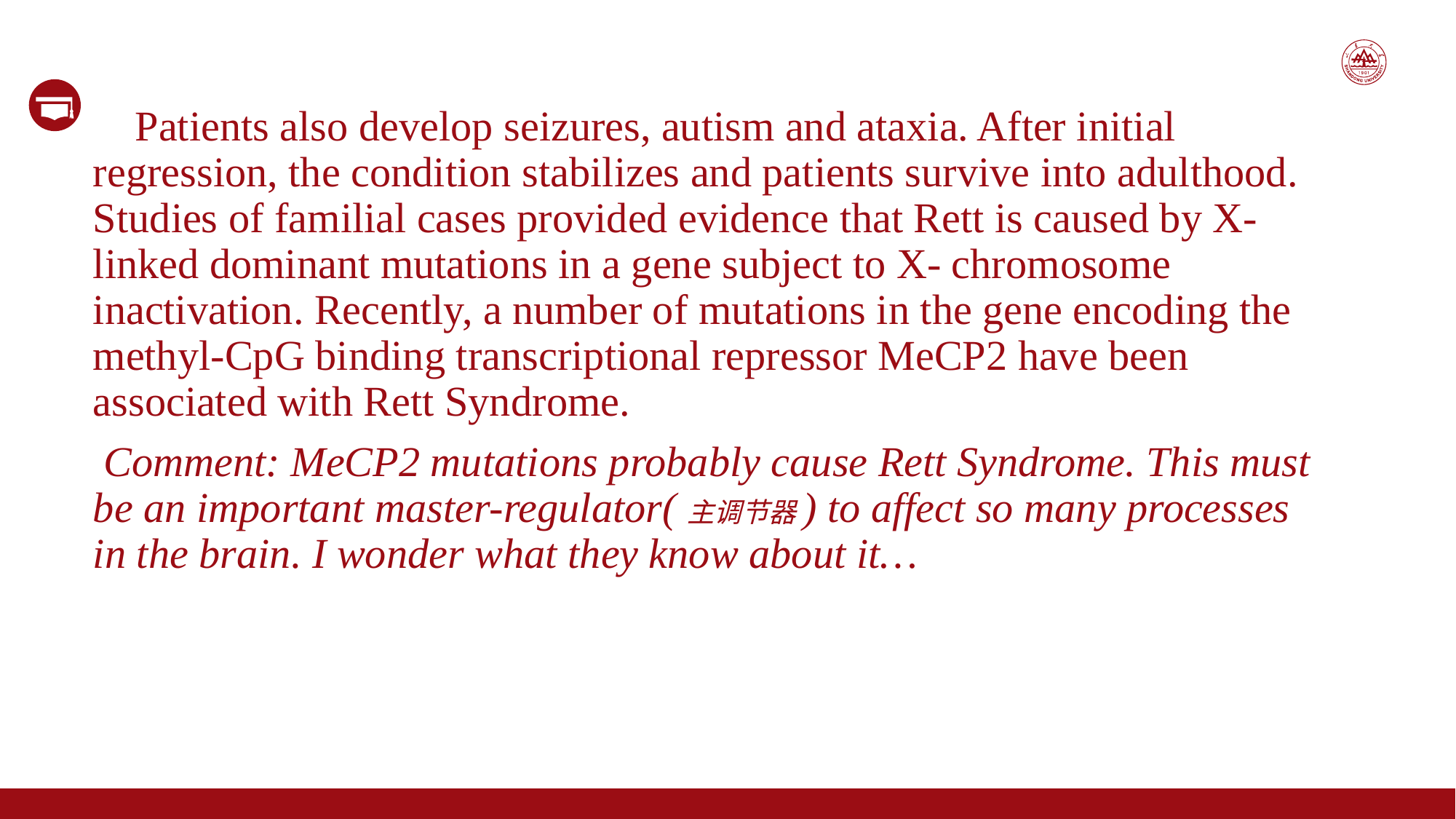

Patients also develop seizures, autism and ataxia. After initial regression, the condition stabilizes and patients survive into adulthood. Studies of familial cases provided evidence that Rett is caused by X- linked dominant mutations in a gene subject to X- chromosome inactivation. Recently, a number of mutations in the gene encoding the methyl-CpG binding transcriptional repressor MeCP2 have been associated with Rett Syndrome.
 Comment: MeCP2 mutations probably cause Rett Syndrome. This must be an important master-regulator(主调节器) to affect so many processes in the brain. I wonder what they know about it…